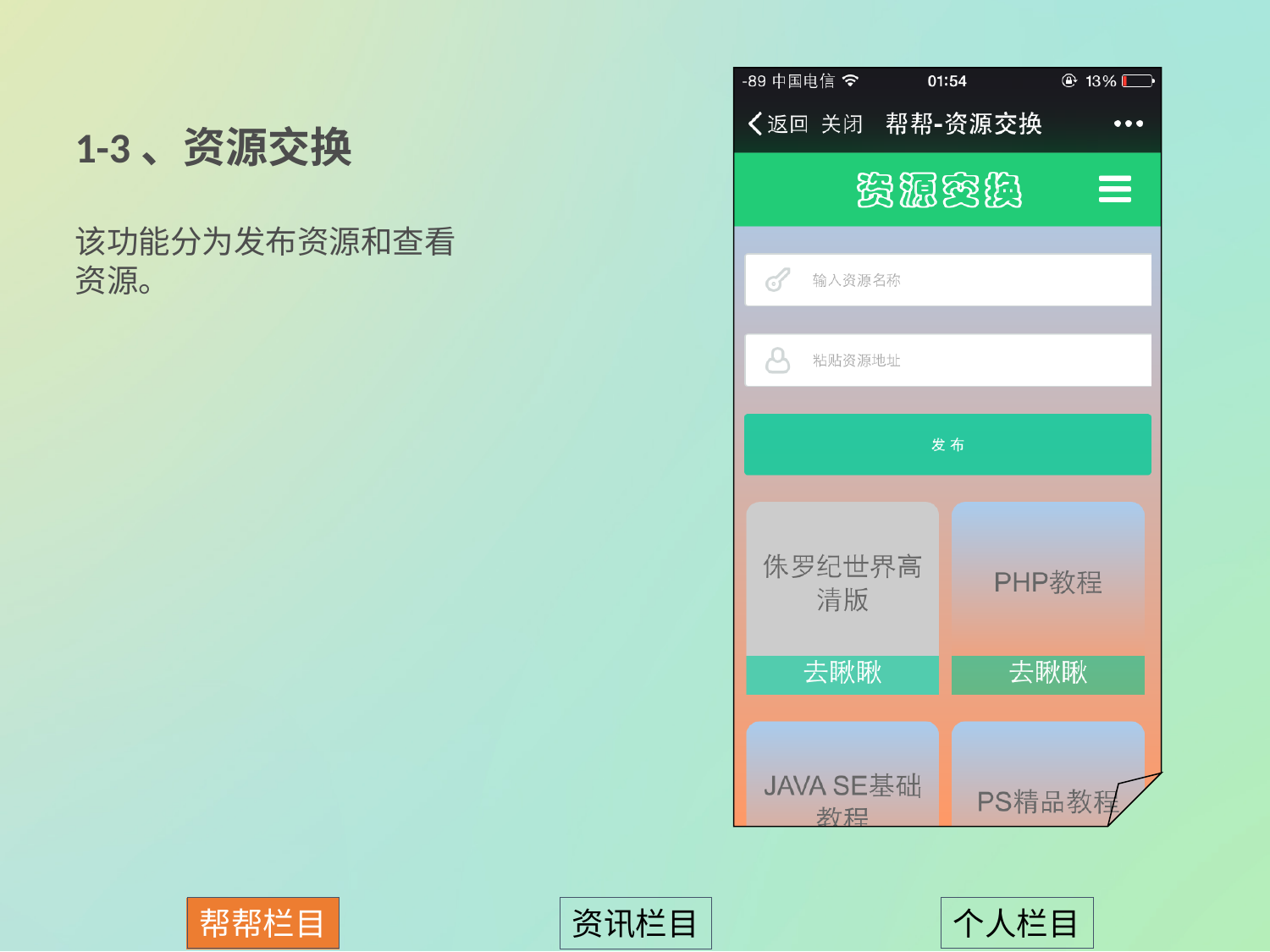

1-3、资源交换

该功能分为发布资源和查看资源。
帮帮栏目
个人栏目
资讯栏目
帮帮栏目